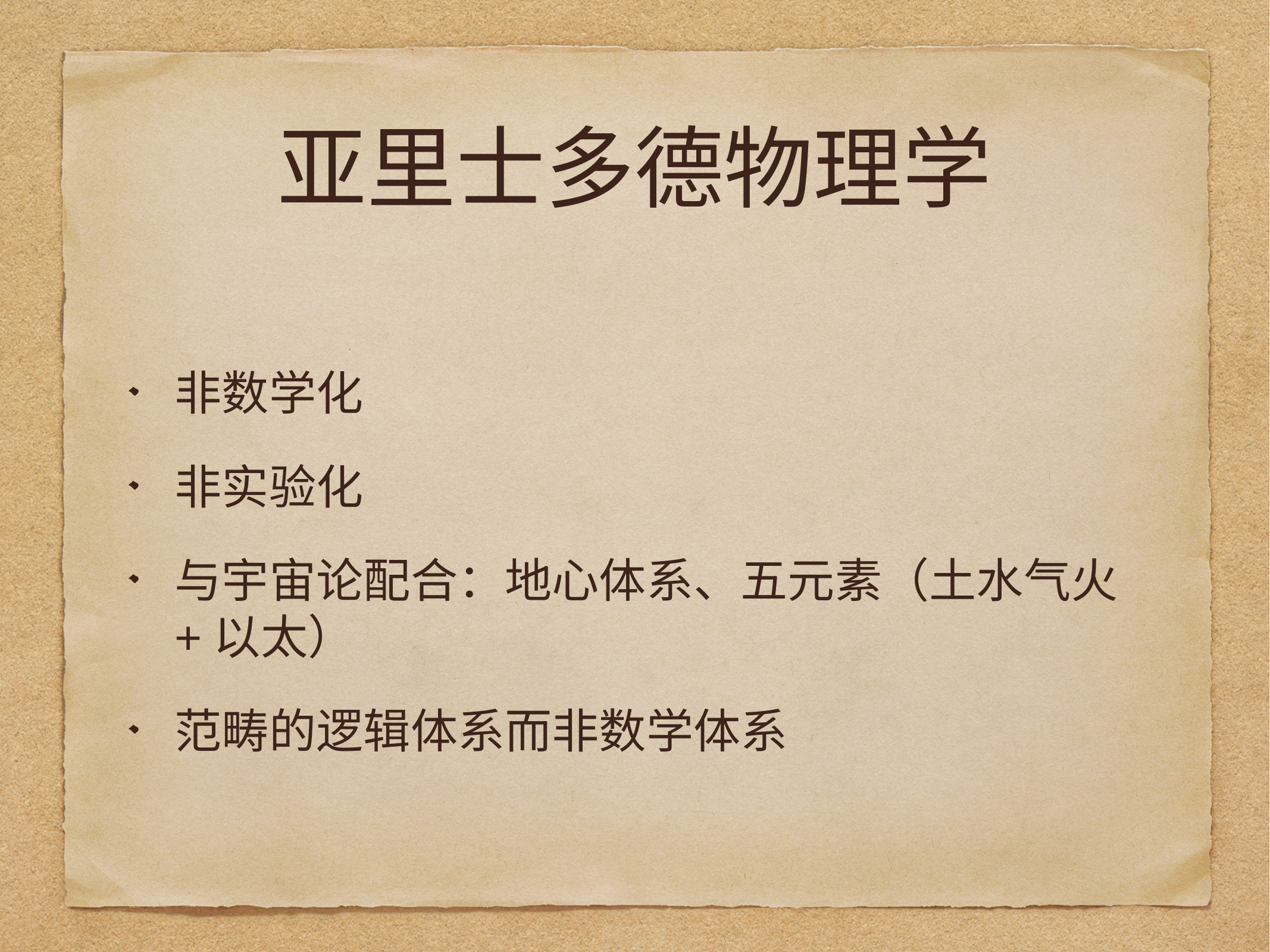

# 亚里士多德物理学
非数学化
非实验化
与宇宙论配合：地心体系、五元素（土水气火+以太）
范畴的逻辑体系而非数学体系